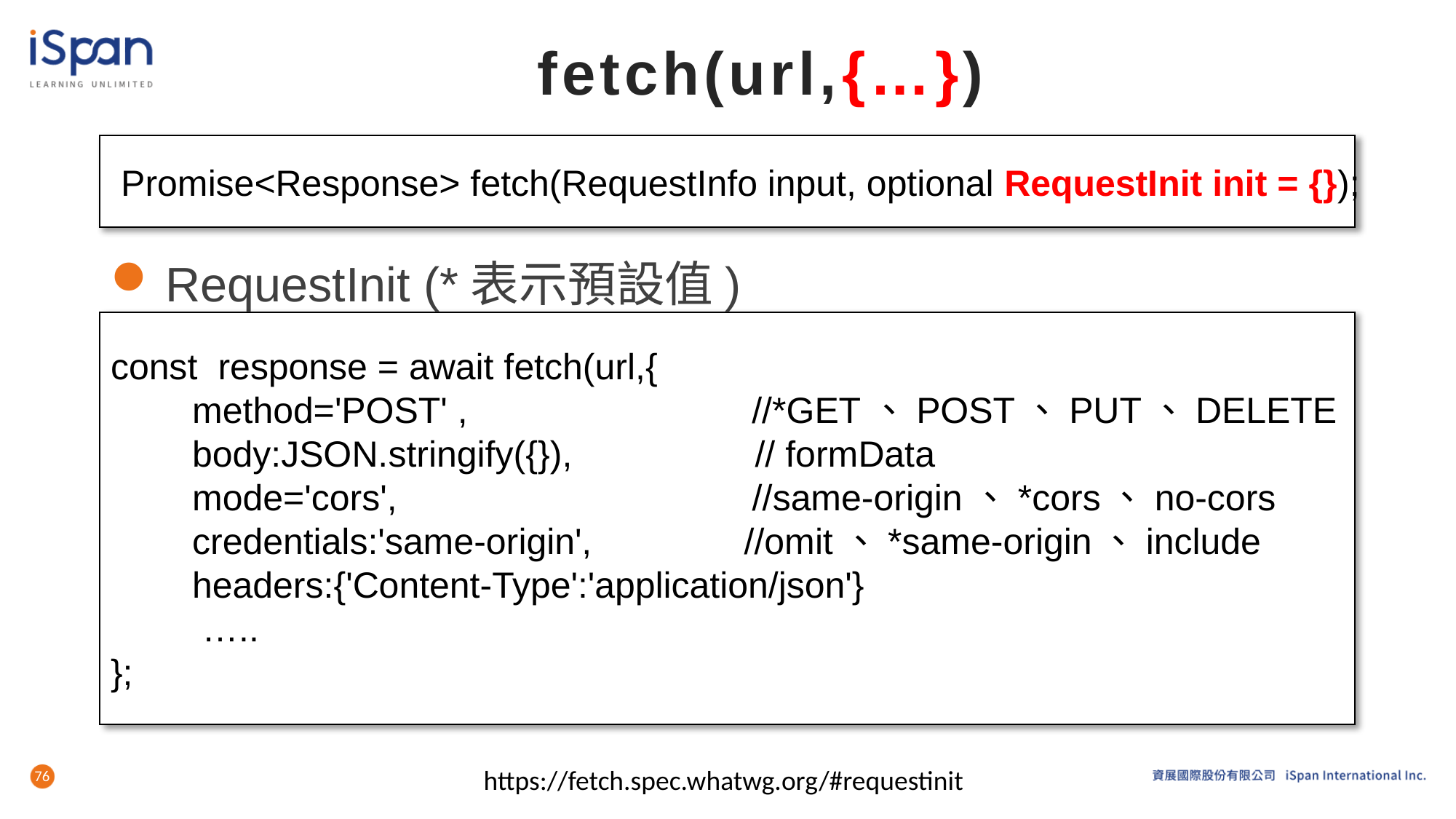

# fetch(url,{…})
 Promise<Response> fetch(RequestInfo input, optional RequestInit init = {});

RequestInit (*表示預設值)

const  response = await fetch(url,{
        method='POST' ,                            //*GET、POST、PUT、DELETE
        body:JSON.stringify({}),                  // formData
        mode='cors',                                   //same-origin、*cors、no-cors
        credentials:'same-origin',               //omit、*same-origin、include
        headers:{'Content-Type':'application/json'}
         …..
};
76
https://fetch.spec.whatwg.org/#requestinit